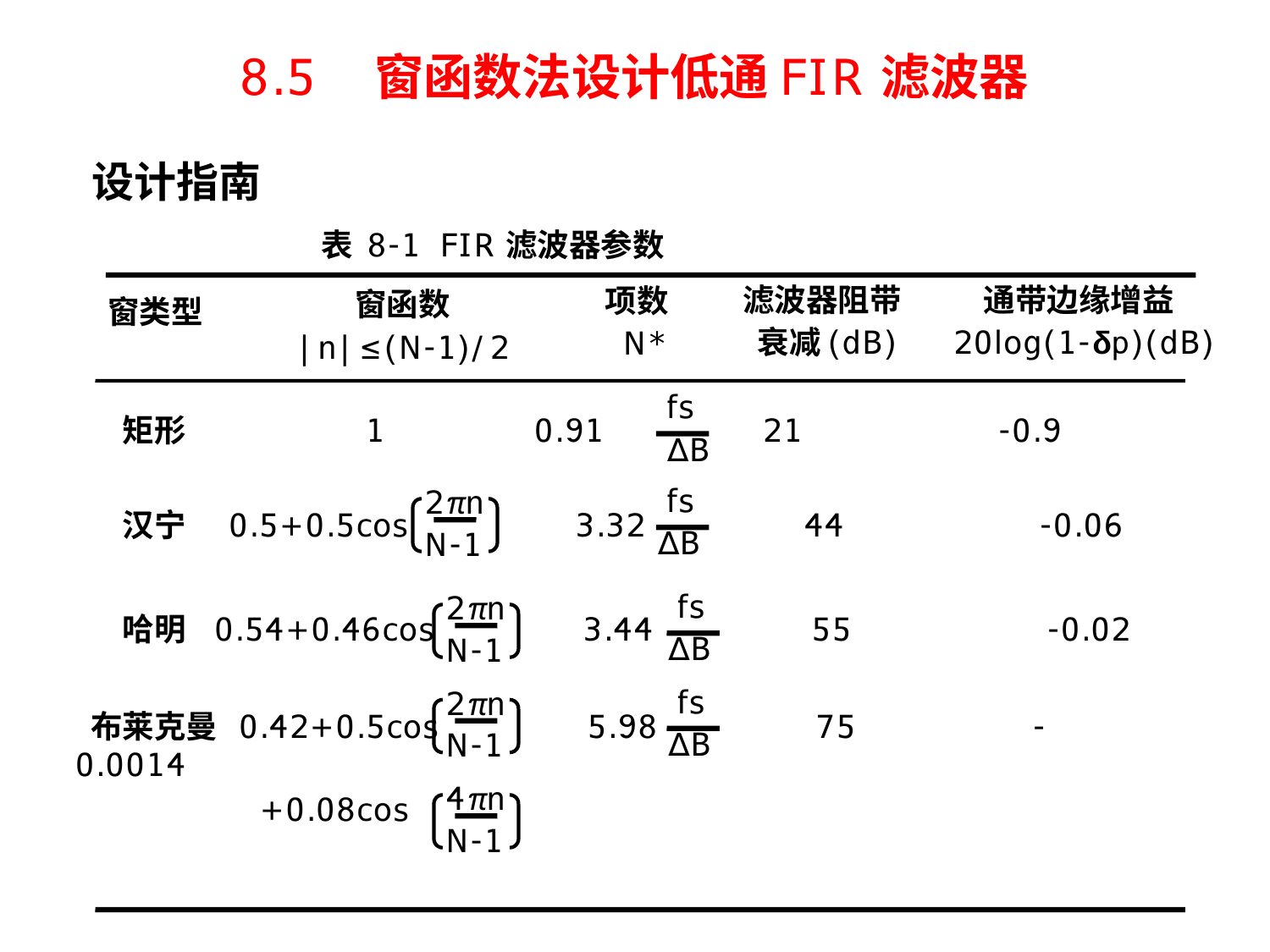

# 8.5   窗函数法设计低通FIR滤波器
设计指南
                       表 8-1  FIR滤波器参数

滤波器阻带
 衰减(dB)
   通带边缘增益
20log(1-δp)(dB)

      窗函数
|n|≤(N-1)/2
项数
  N*
窗类型

 fs
 ∆B

 矩形                        1                0.91                 21                     -0.9
 fs
∆B

2πn
N-1

 汉宁     0.5+0.5cos                  3.32                 44                     -0.06
 fs
∆B

2πn
N-1

 哈明   0.54+0.46cos                3.44                 55                     -0.02
 fs
∆B

2πn
N-1

 布莱克曼  0.42+0.5cos                5.98                 75                   -0.0014
4πn
N-1

+0.08cos